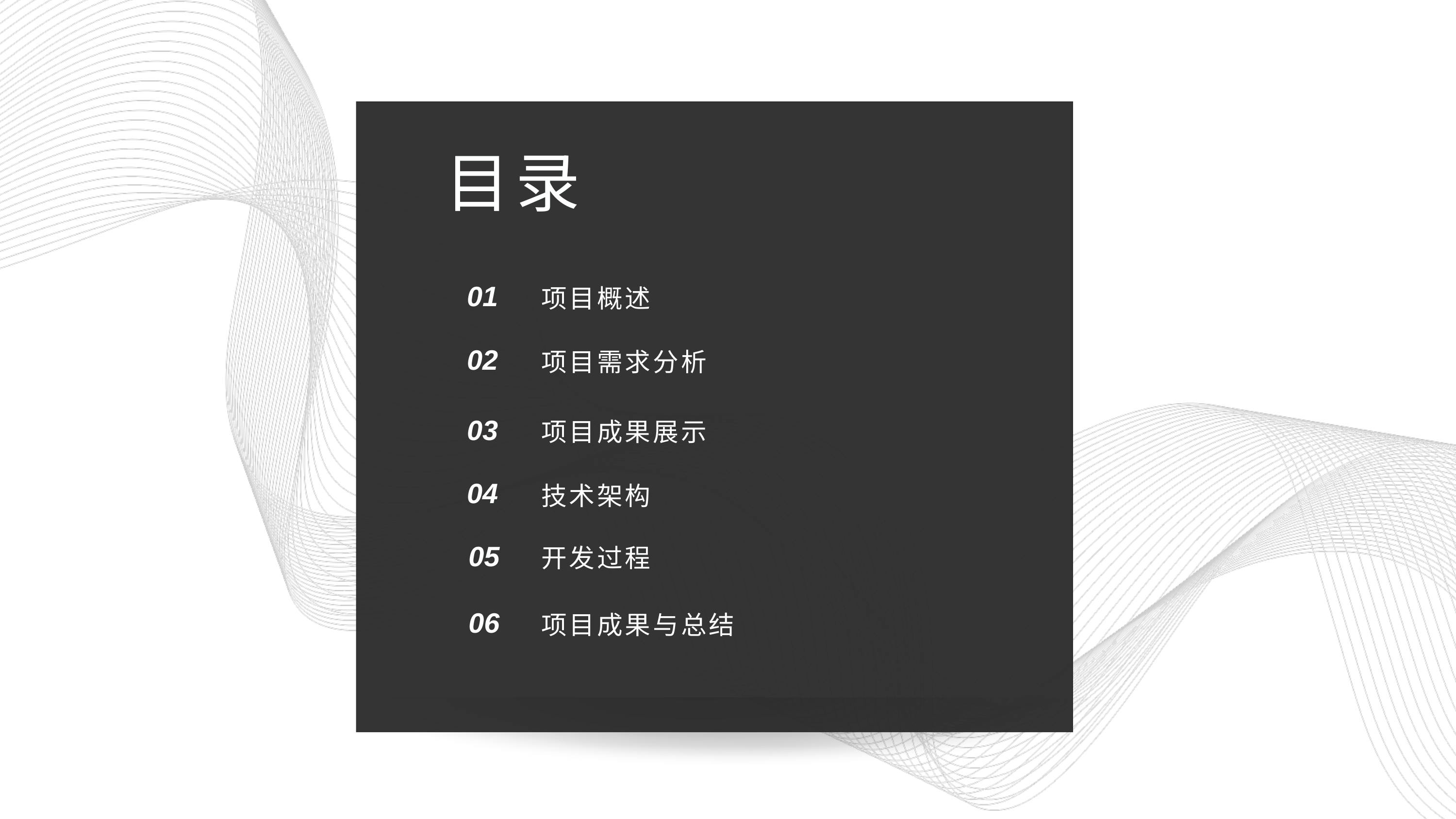

目录
01
项目概述
02
项目需求分析
03
项目成果展示
04
技术架构
05
开发过程
06
项目成果与总结